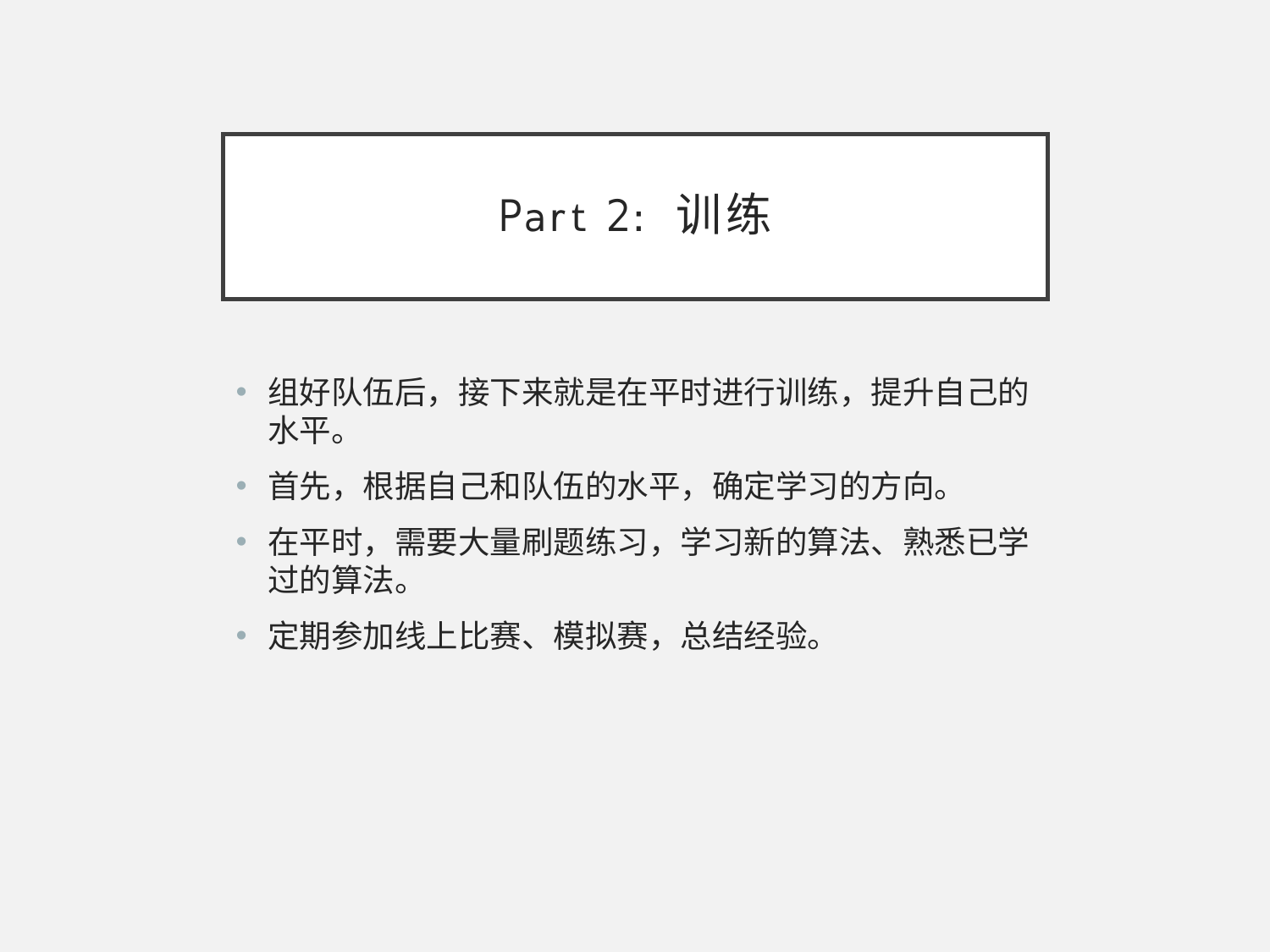

# Part 2: 训练
组好队伍后，接下来就是在平时进行训练，提升自己的水平。
首先，根据自己和队伍的水平，确定学习的方向。
在平时，需要大量刷题练习，学习新的算法、熟悉已学过的算法。
定期参加线上比赛、模拟赛，总结经验。